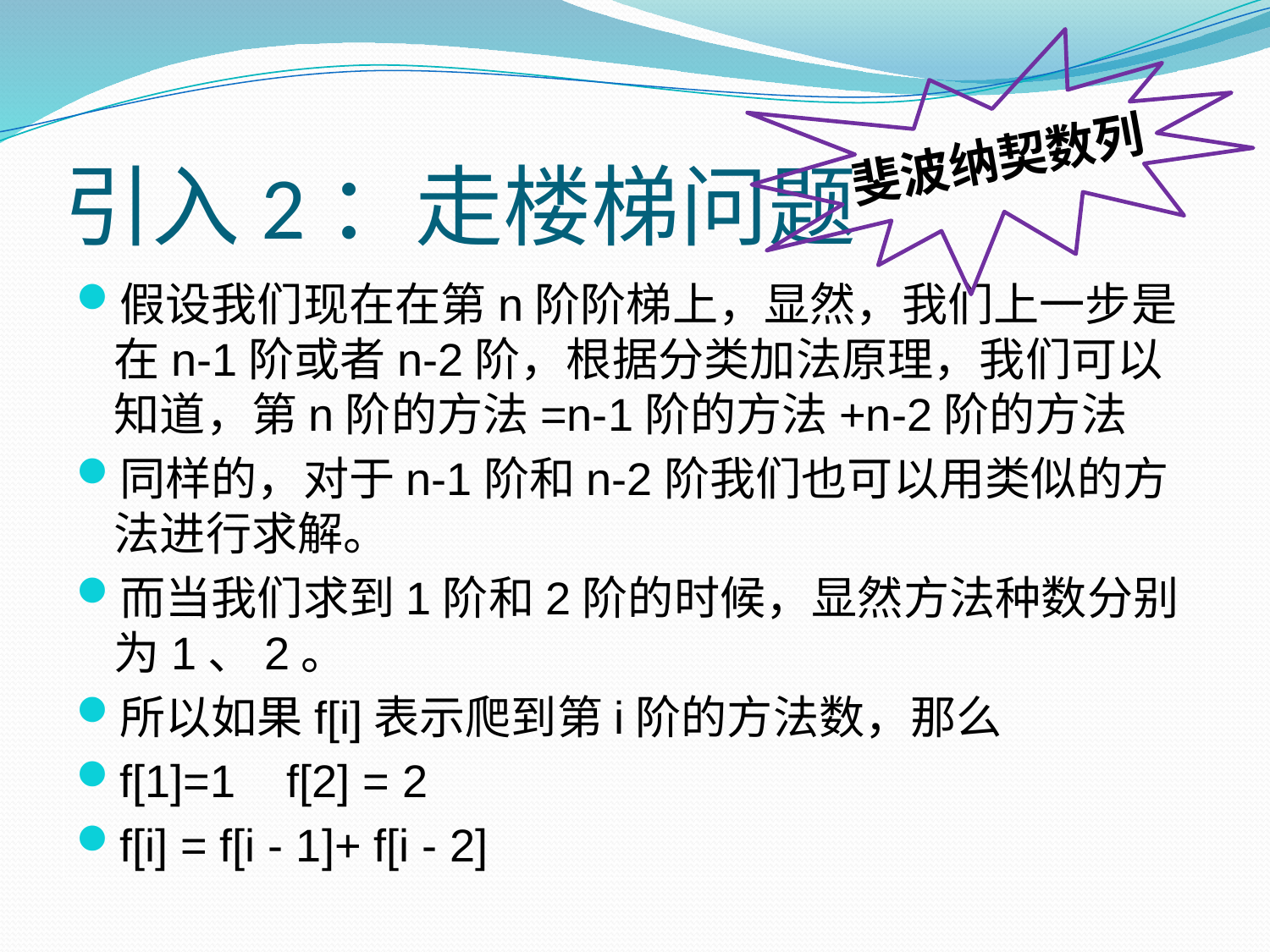

斐波纳契数列
# 引入2：走楼梯问题
假设我们现在在第n阶阶梯上，显然，我们上一步是在n-1阶或者n-2阶，根据分类加法原理，我们可以知道，第n阶的方法=n-1阶的方法+n-2阶的方法
同样的，对于n-1阶和n-2阶我们也可以用类似的方法进行求解。
而当我们求到1阶和2阶的时候，显然方法种数分别为1、2。
所以如果f[i]表示爬到第i阶的方法数，那么
f[1]=1    f[2] = 2
f[i] = f[i - 1]+ f[i - 2]